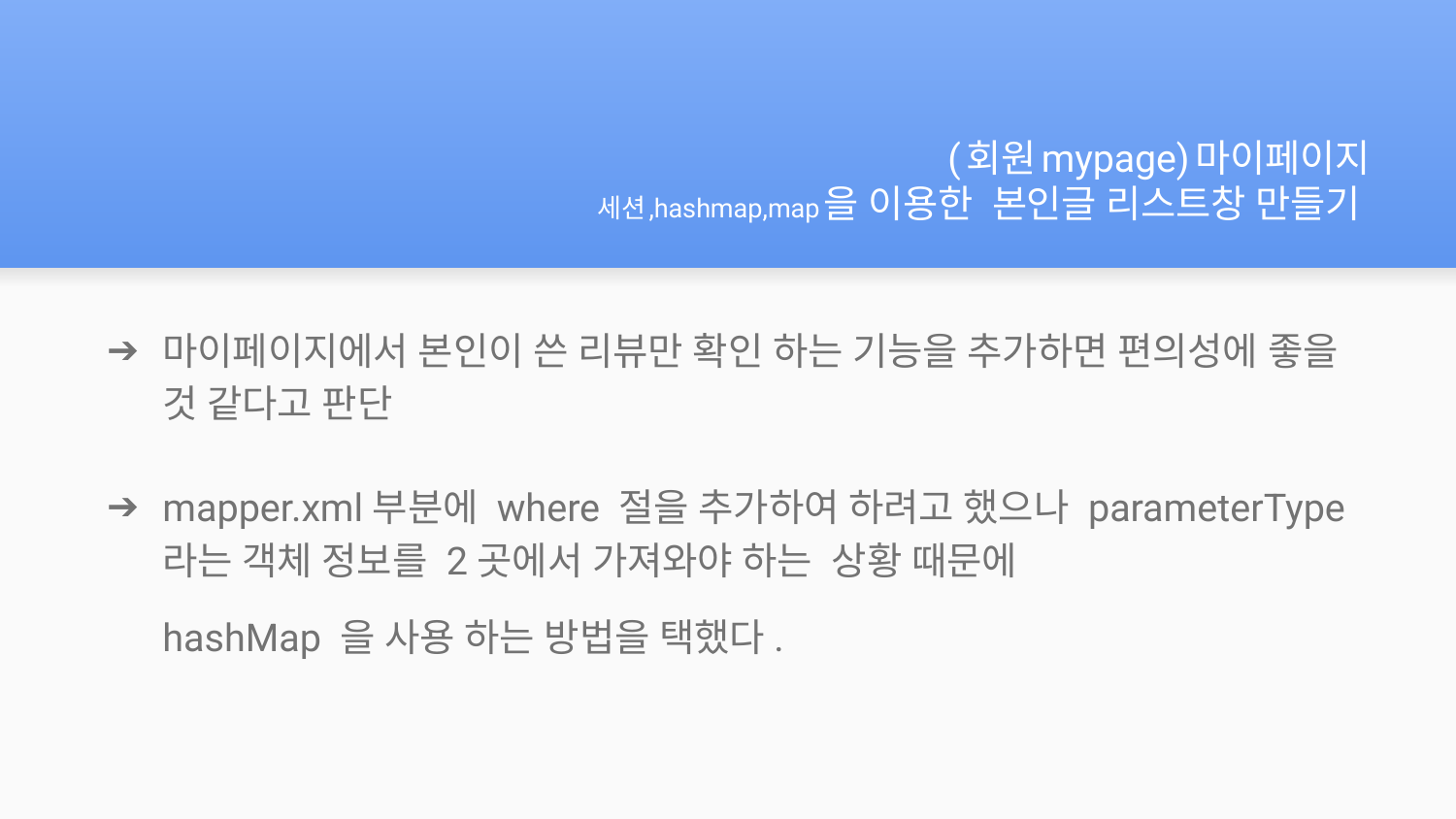

# (회원mypage)마이페이지
 세션,hashmap,map을 이용한  본인글 리스트창 만들기
마이페이지에서 본인이 쓴 리뷰만 확인 하는 기능을 추가하면 편의성에 좋을 것 같다고 판단

mapper.xml부분에 where 절을 추가하여 하려고 했으나 parameterType라는 객체 정보를 2곳에서 가져와야 하는  상황 때문에
hashMap 을 사용 하는 방법을 택했다.